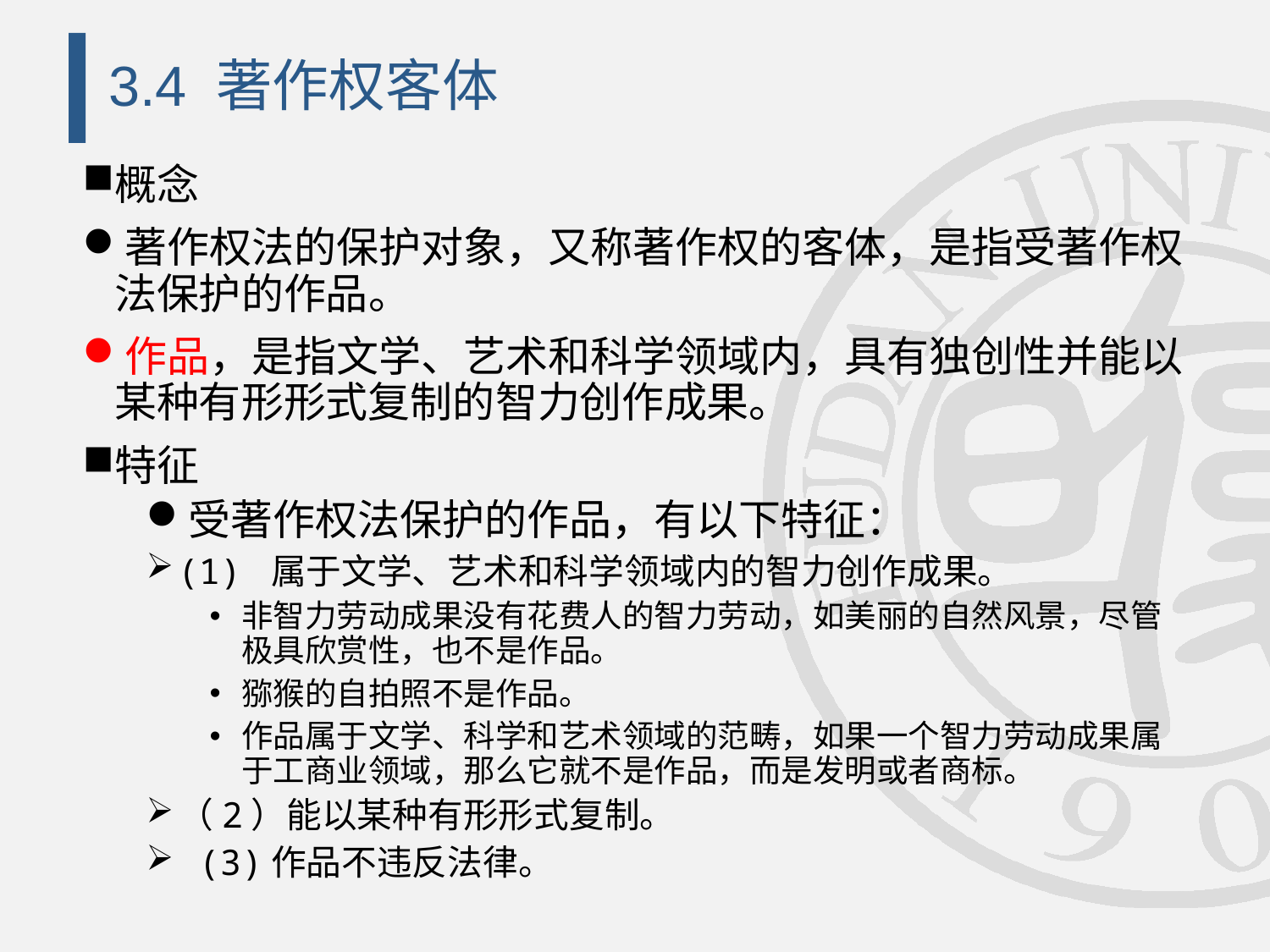

# 3.4 著作权客体
概念
著作权法的保护对象，又称著作权的客体，是指受著作权法保护的作品。
作品，是指文学、艺术和科学领域内，具有独创性并能以某种有形形式复制的智力创作成果。
特征
受著作权法保护的作品，有以下特征：
(1) 属于文学、艺术和科学领域内的智力创作成果。
非智力劳动成果没有花费人的智力劳动，如美丽的自然风景，尽管极具欣赏性，也不是作品。
猕猴的自拍照不是作品。
作品属于文学、科学和艺术领域的范畴，如果一个智力劳动成果属于工商业领域，那么它就不是作品，而是发明或者商标。
（2）能以某种有形形式复制。
 (3)作品不违反法律。